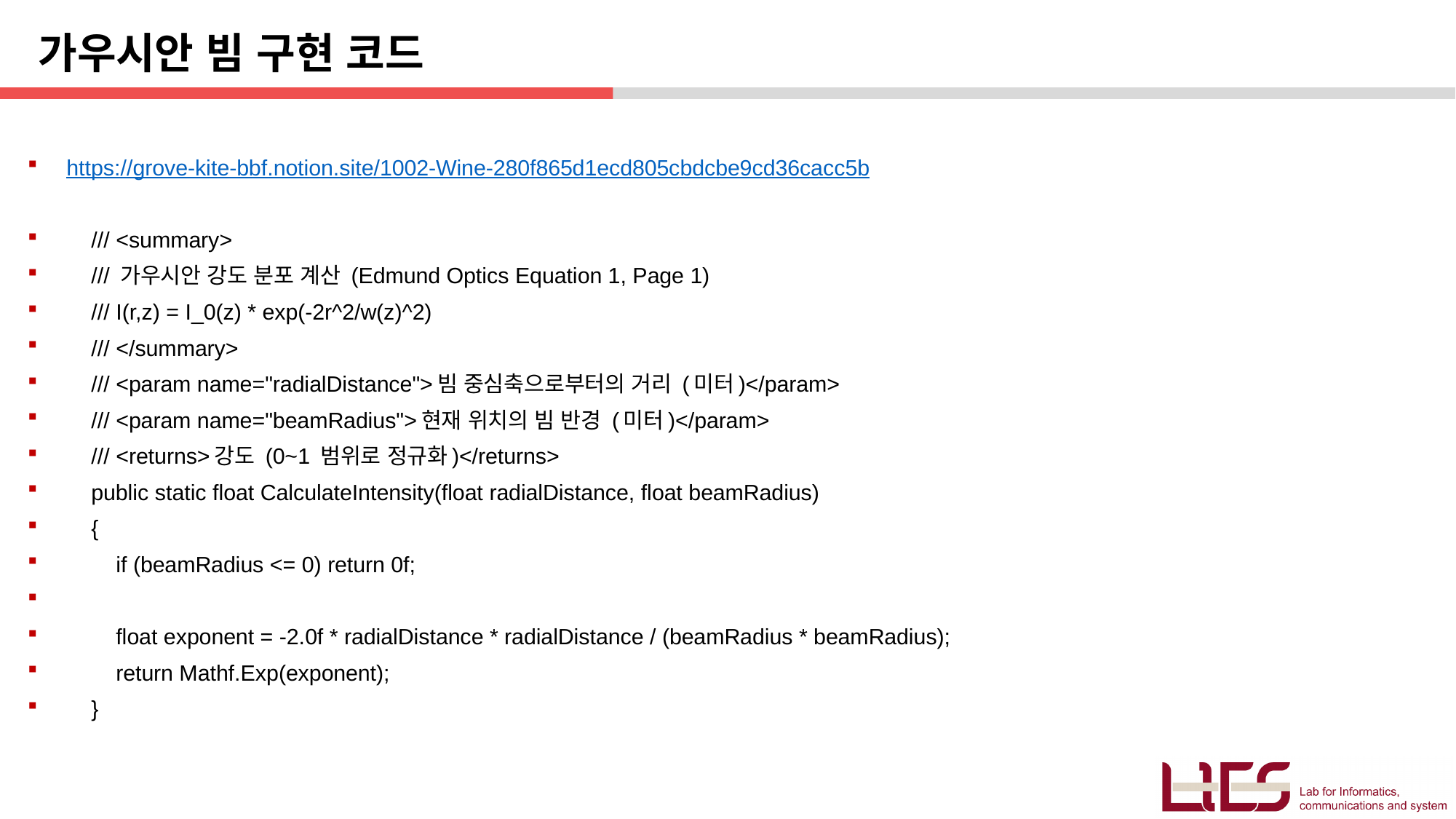

가우시안 빔 구현 코드
https://grove-kite-bbf.notion.site/1002-Wine-280f865d1ecd805cbdcbe9cd36cacc5b

    /// <summary>
    /// 가우시안 강도 분포 계산 (Edmund Optics Equation 1, Page 1)
    /// I(r,z) = I_0(z) * exp(-2r^2/w(z)^2)
    /// </summary>
    /// <param name="radialDistance">빔 중심축으로부터의 거리 (미터)</param>
    /// <param name="beamRadius">현재 위치의 빔 반경 (미터)</param>
    /// <returns>강도 (0~1 범위로 정규화)</returns>
    public static float CalculateIntensity(float radialDistance, float beamRadius)
    {
        if (beamRadius <= 0) return 0f;

        float exponent = -2.0f * radialDistance * radialDistance / (beamRadius * beamRadius);
        return Mathf.Exp(exponent);
    }